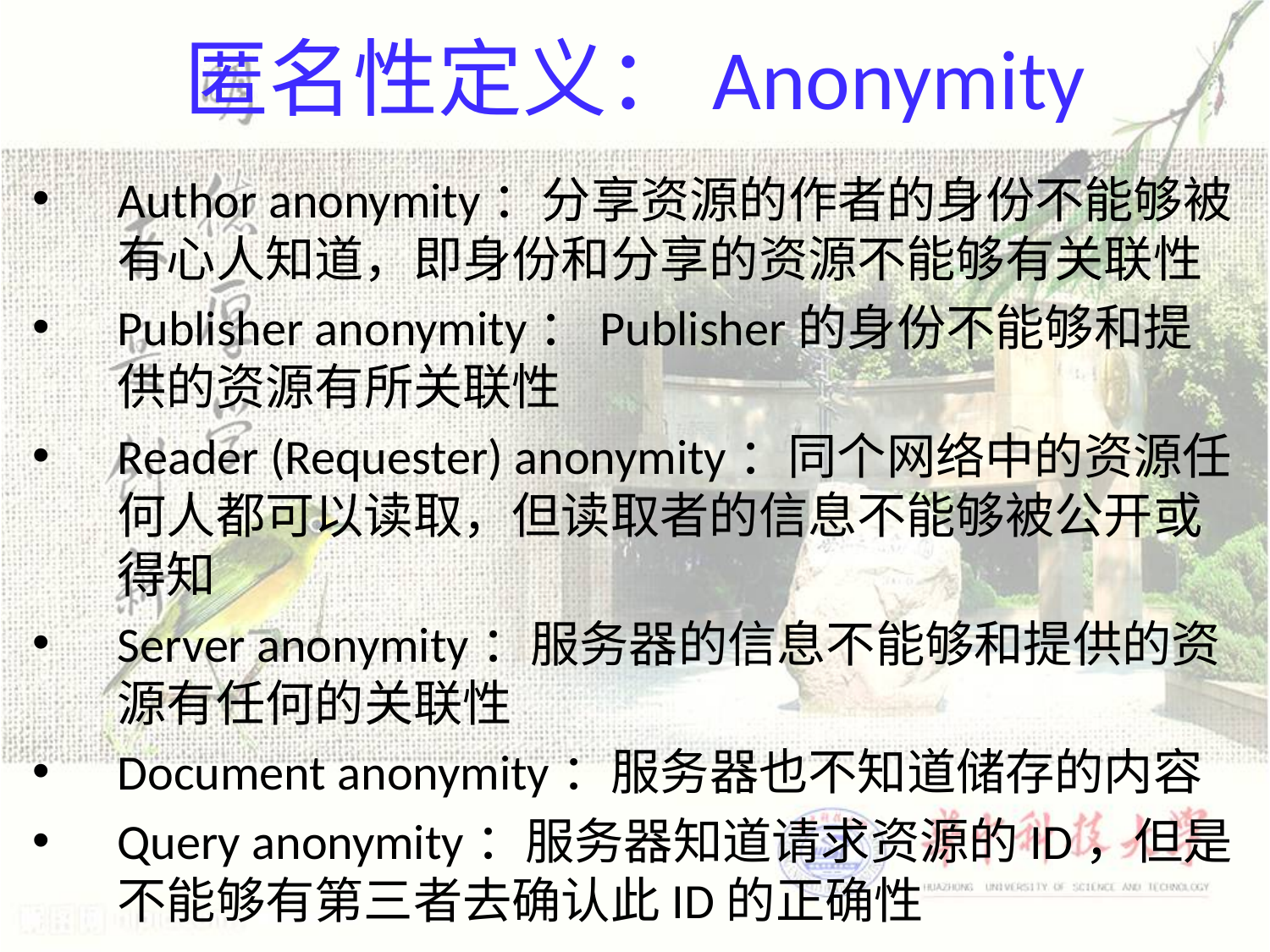

# 匿名性定义：Anonymity
Author anonymity：分享资源的作者的身份不能够被有心人知道，即身份和分享的资源不能够有关联性
Publisher anonymity：Publisher的身份不能够和提供的资源有所关联性
Reader (Requester) anonymity：同个网络中的资源任何人都可以读取，但读取者的信息不能够被公开或得知
Server anonymity：服务器的信息不能够和提供的资源有任何的关联性
Document anonymity：服务器也不知道储存的内容
Query anonymity：服务器知道请求资源的ID，但是不能够有第三者去确认此ID的正确性